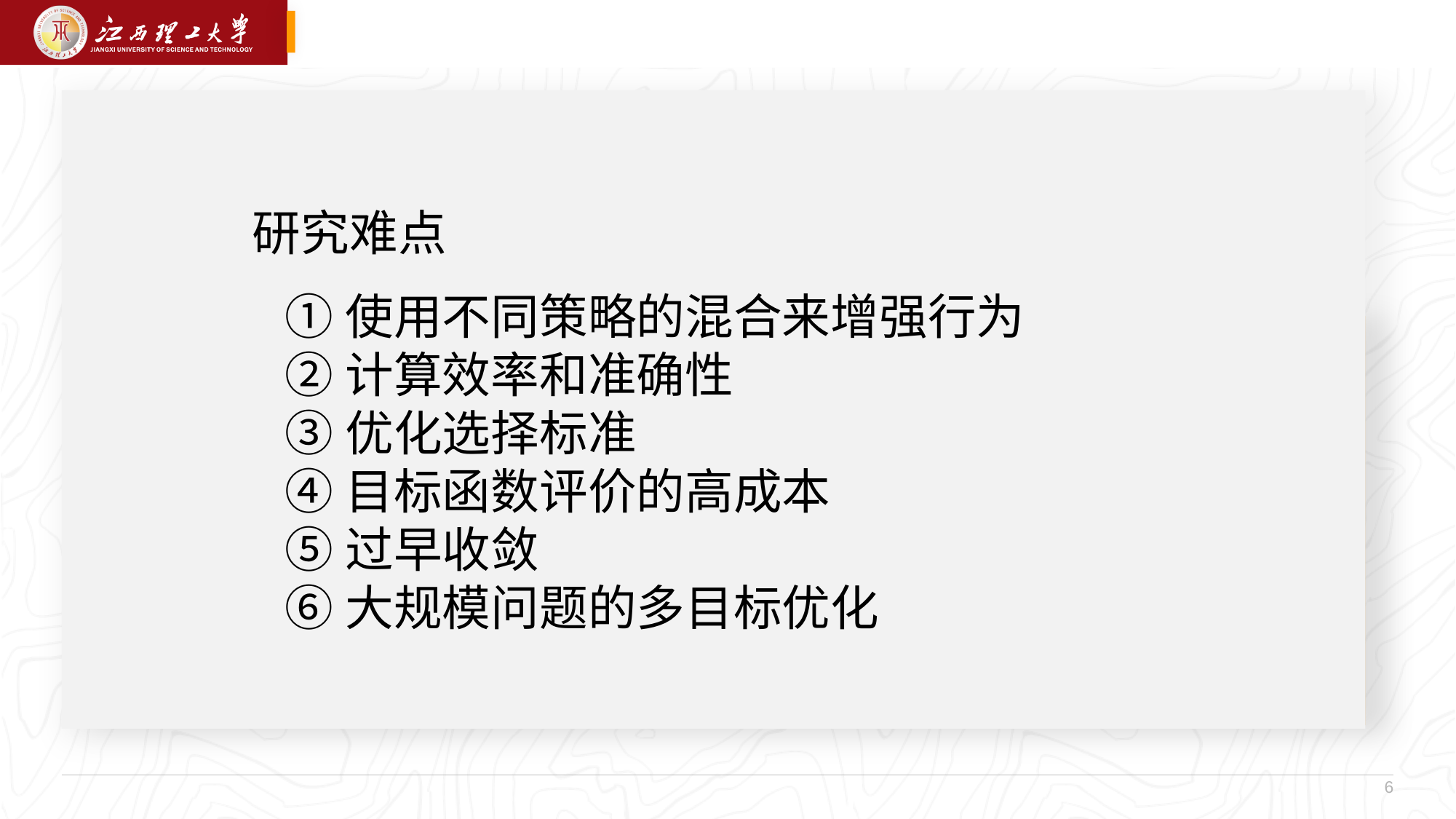

研究难点
①使用不同策略的混合来增强行为
②计算效率和准确性
③优化选择标准
④目标函数评价的高成本
⑤过早收敛
⑥大规模问题的多目标优化

   6